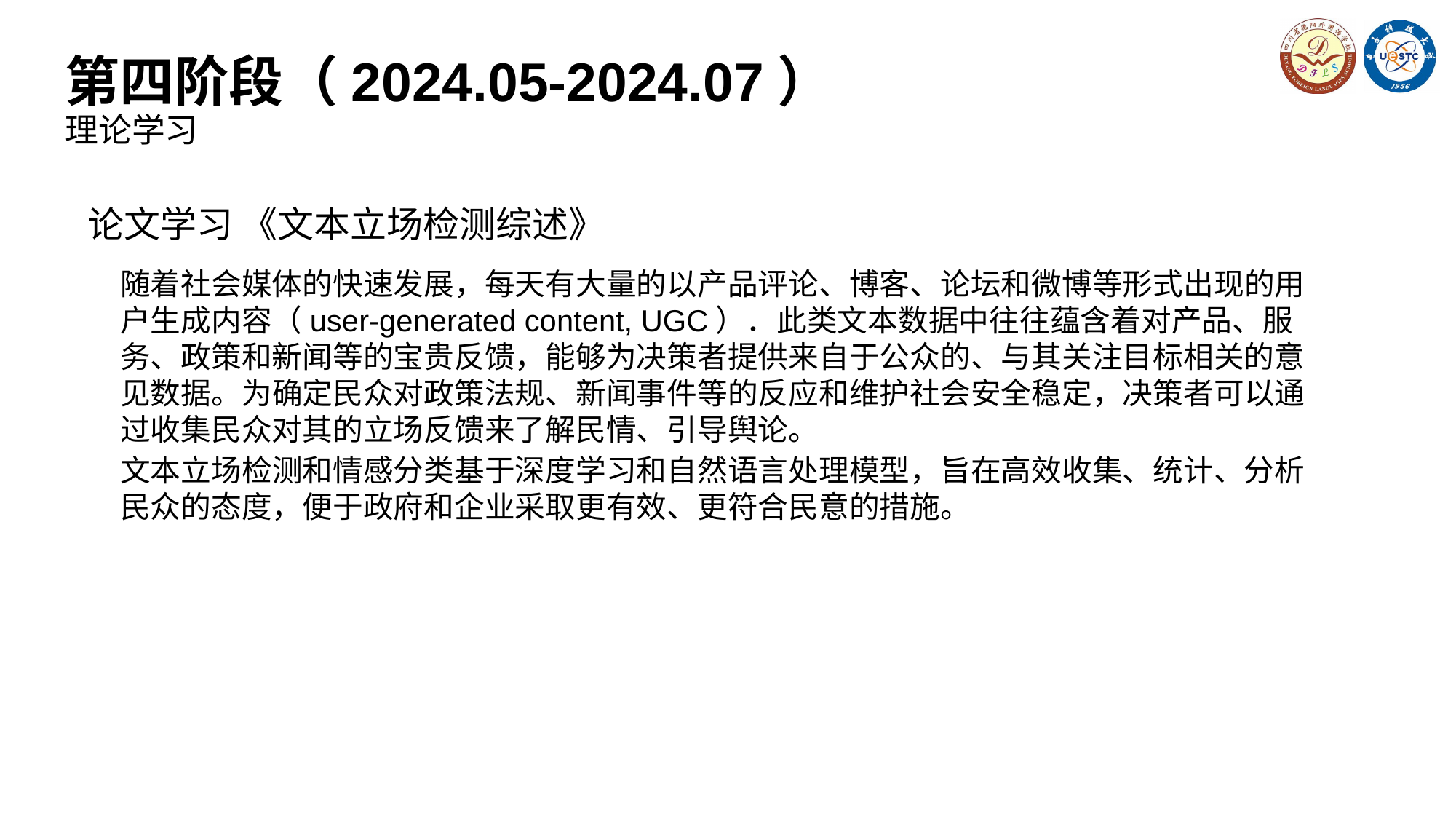

# 第四阶段（2024.05-2024.07） 理论学习
   论文学习 《文本立场检测综述》
随着社会媒体的快速发展，每天有大量的以产品评论、博客、论坛和微博等形式出现的用户生成内容（user-generated content, UGC）．此类文本数据中往往蕴含着对产品、服务、政策和新闻等的宝贵反馈，能够为决策者提供来自于公众的、与其关注目标相关的意见数据。为确定民众对政策法规、新闻事件等的反应和维护社会安全稳定，决策者可以通过收集民众对其的立场反馈来了解民情、引导舆论。
文本立场检测和情感分类基于深度学习和自然语言处理模型，旨在高效收集、统计、分析民众的态度，便于政府和企业采取更有效、更符合民意的措施。